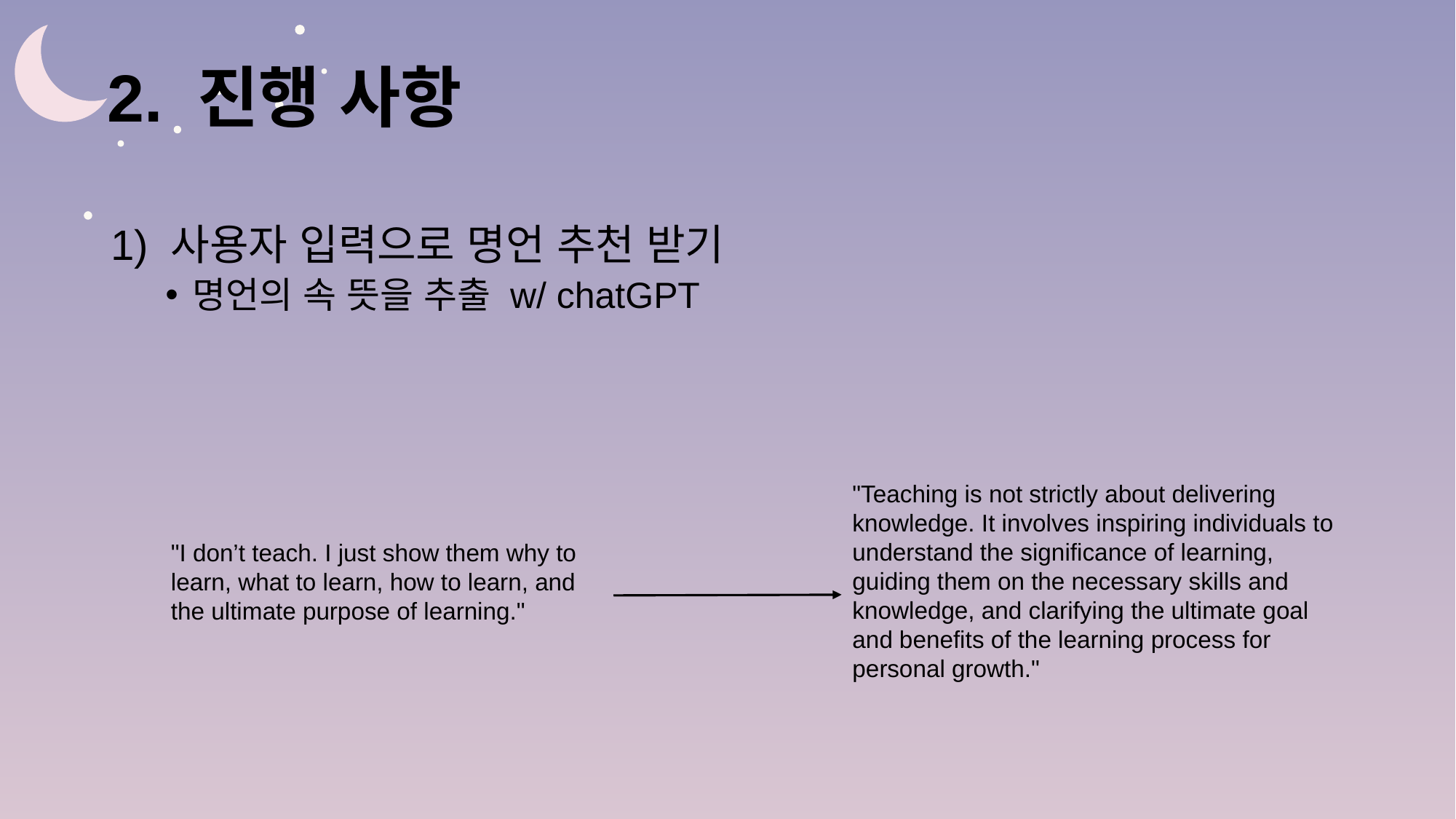

# 2. 진행 사항

1) 사용자 입력으로 명언 추천 받기
명언의 속 뜻을 추출 w/ chatGPT
"Teaching is not strictly about delivering knowledge. It involves inspiring individuals to understand the significance of learning, guiding them on the necessary skills and knowledge, and clarifying the ultimate goal and benefits of the learning process for personal growth."

"I don’t teach. I just show them why to learn, what to learn, how to learn, and the ultimate purpose of learning."